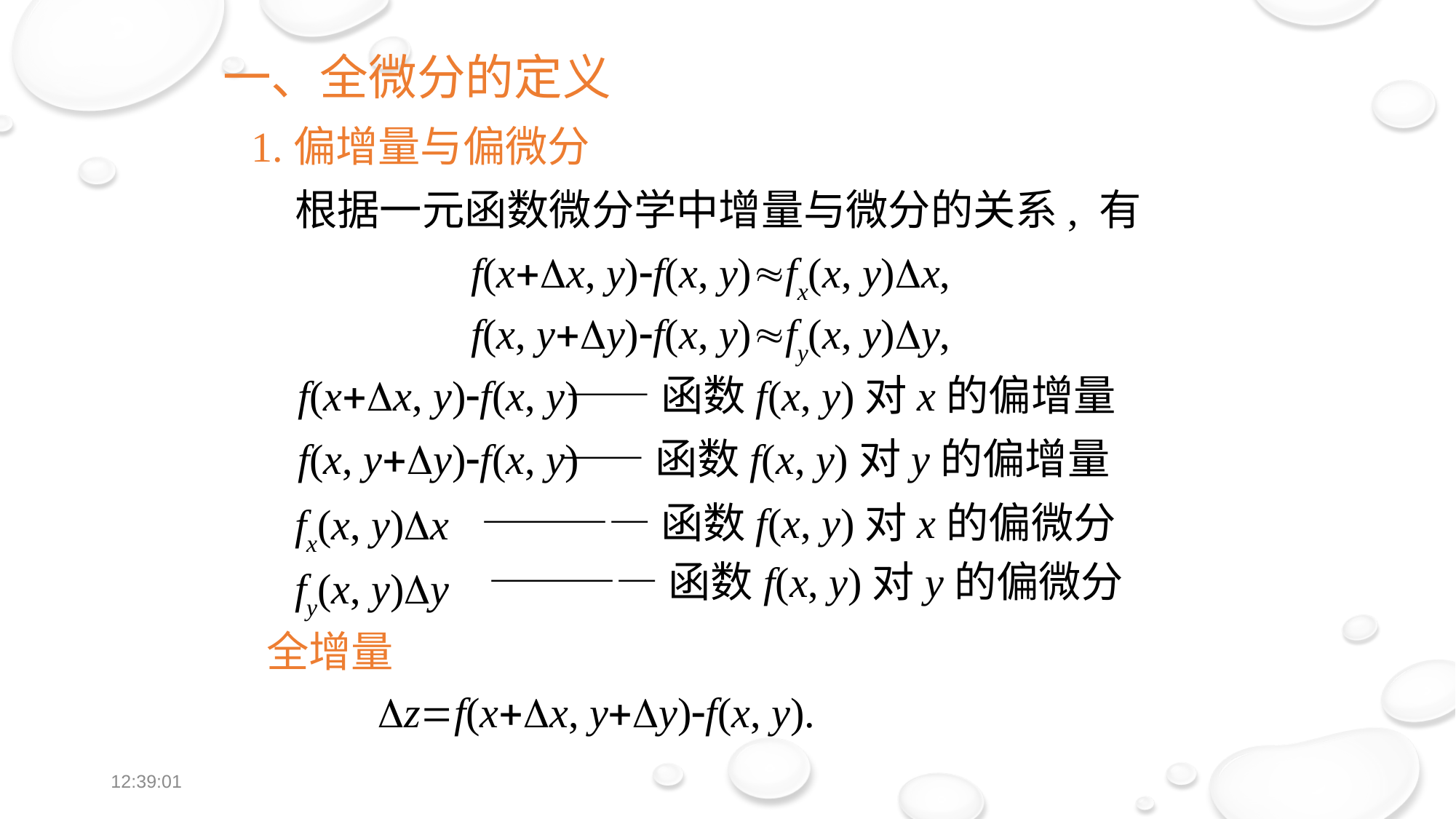

一、全微分的定义
    1.偏增量与偏微分
        根据一元函数微分学中增量与微分的关系, 有
 f(x+Δx, y)−f(x, y)≈fx(x, y)Δx,
 f(x, y+Δy)−f(x, y)≈fy(x, y)Δy,
        f(x+Δx, y)−f(x, y)
——函数f(x, y)对x的偏增量
        f(x, y+Δy)−f(x, y)
——函数f(x, y)对y的偏增量
        fx(x, y)Δx
————函数f(x, y)对x的偏微分
————函数f(x, y)对y的偏微分
        fy(x, y)Δy
     全增量
                Δz=f(x+Δx, y+Δy)−f(x, y).
12:39:01